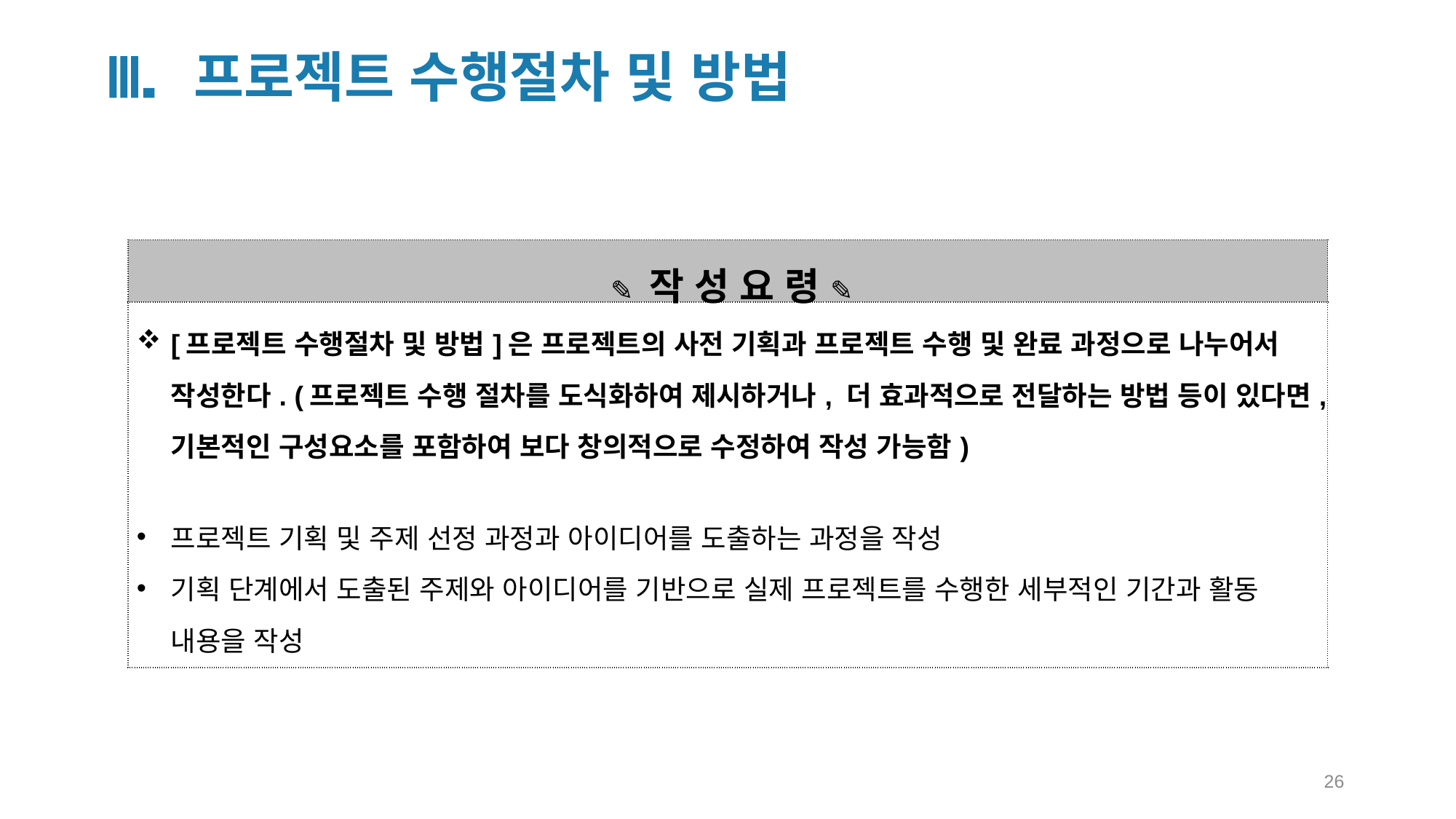

Ⅲ.  프로젝트 수행절차 및 방법
| ✎ 작 성 요 령 ✎ |
| --- |
| [프로젝트 수행절차 및 방법]은 프로젝트의 사전 기획과 프로젝트 수행 및 완료 과정으로 나누어서 작성한다. (프로젝트 수행 절차를 도식화하여 제시하거나, 더 효과적으로 전달하는 방법 등이 있다면, 기본적인 구성요소를 포함하여 보다 창의적으로 수정하여 작성 가능함) 프로젝트 기획 및 주제 선정 과정과 아이디어를 도출하는 과정을 작성 기획 단계에서 도출된 주제와 아이디어를 기반으로 실제 프로젝트를 수행한 세부적인 기간과 활동 내용을 작성 |
26